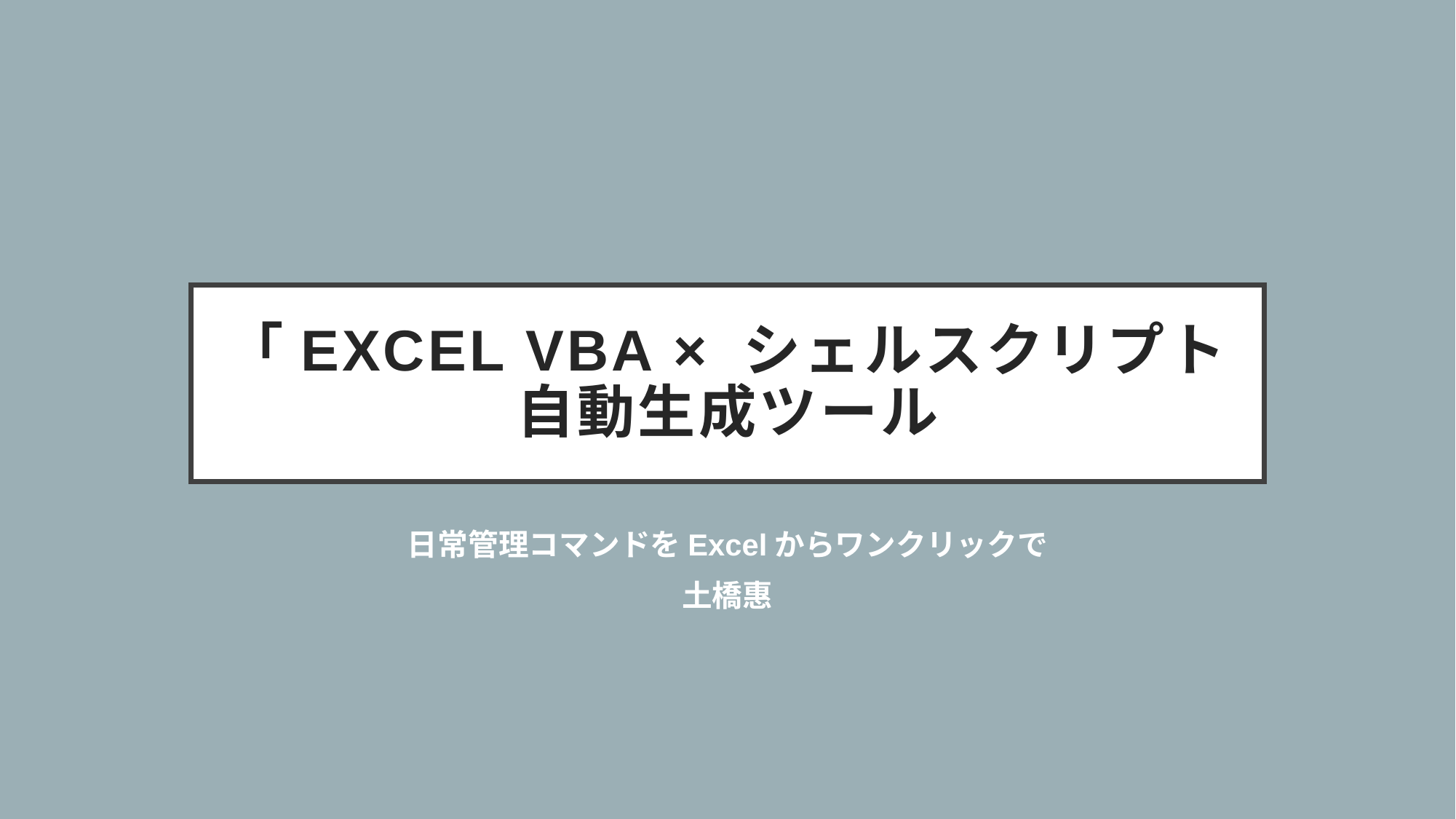

# 「Excel VBA × シェルスクリプト自動生成ツール
日常管理コマンドをExcelからワンクリックで
土橋惠